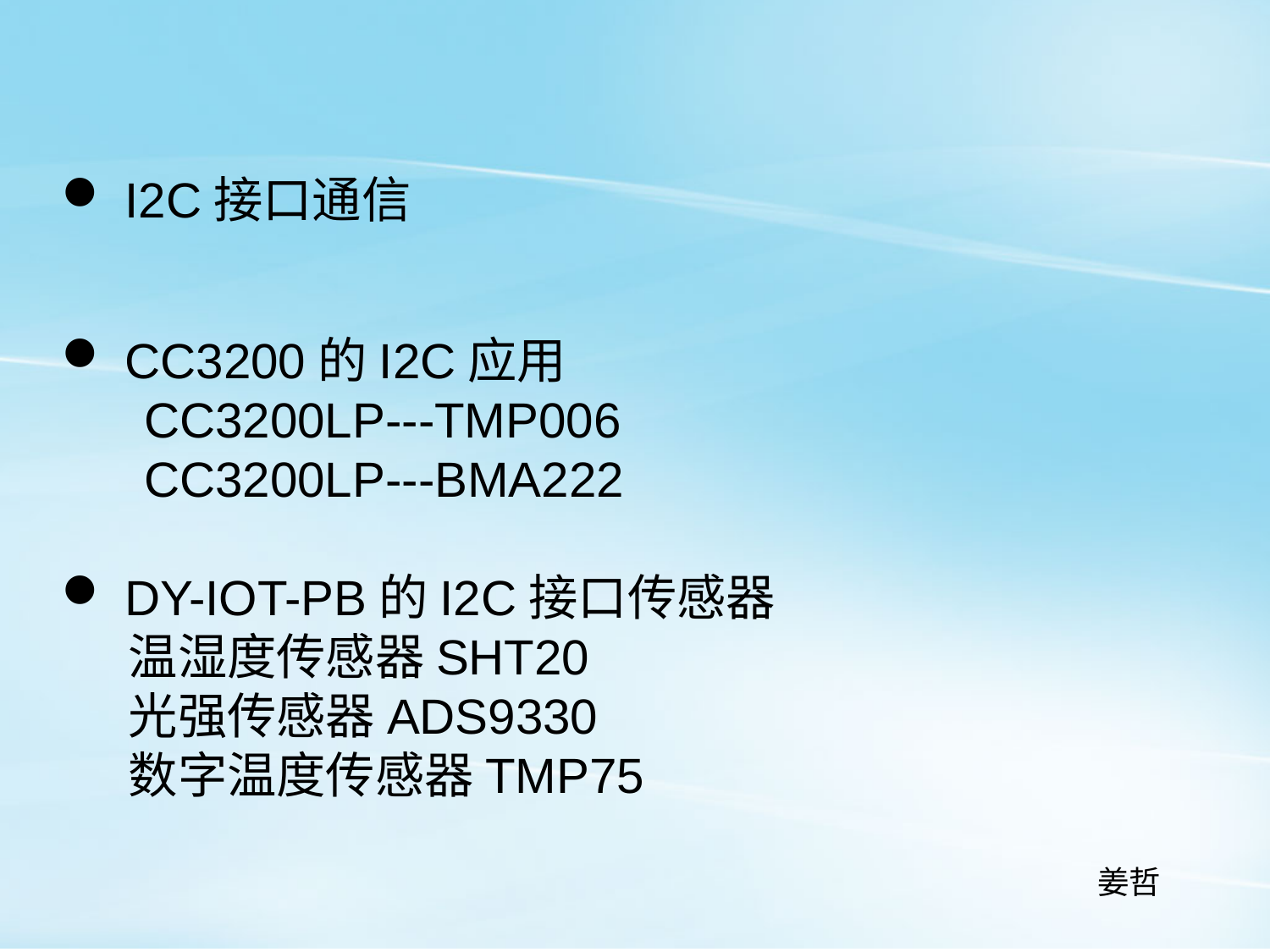

I2C接口通信

CC3200的I2C应用
      CC3200LP---TMP006
      CC3200LP---BMA222

DY-IOT-PB的I2C接口传感器
     温湿度传感器SHT20
     光强传感器ADS9330
     数字温度传感器TMP75
姜哲